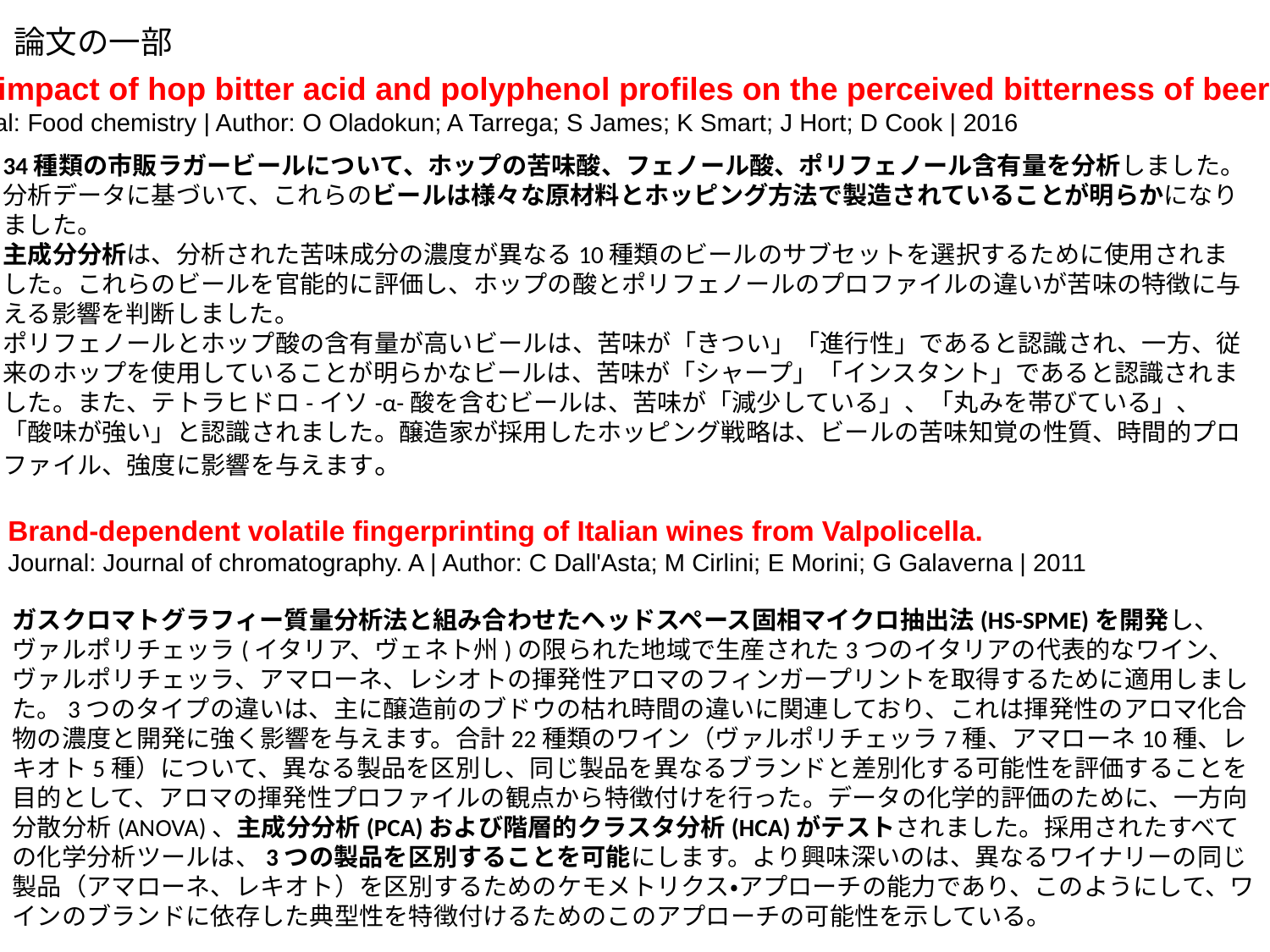

論文の一部
The impact of hop bitter acid and polyphenol profiles on the perceived bitterness of beere
Journal: Food chemistry | Author: O Oladokun; A Tarrega; S James; K Smart; J Hort; D Cook | 2016
34種類の市販ラガービールについて、ホップの苦味酸、フェノール酸、ポリフェノール含有量を分析しました。分析データに基づいて、これらのビールは様々な原材料とホッピング方法で製造されていることが明らかになりました。
主成分分析は、分析された苦味成分の濃度が異なる10種類のビールのサブセットを選択するために使用されました。これらのビールを官能的に評価し、ホップの酸とポリフェノールのプロファイルの違いが苦味の特徴に与える影響を判断しました。
ポリフェノールとホップ酸の含有量が高いビールは、苦味が「きつい」「進行性」であると認識され、一方、従来のホップを使用していることが明らかなビールは、苦味が「シャープ」「インスタント」であると認識されました。また、テトラヒドロ-イソ-α-酸を含むビールは、苦味が「減少している」、「丸みを帯びている」、「酸味が強い」と認識されました。醸造家が採用したホッピング戦略は、ビールの苦味知覚の性質、時間的プロファイル、強度に影響を与えます。
Brand-dependent volatile fingerprinting of Italian wines from Valpolicella.
Journal: Journal of chromatography. A | Author: C Dall'Asta; M Cirlini; E Morini; G Galaverna | 2011
ガスクロマトグラフィー質量分析法と組み合わせたヘッドスペース固相マイクロ抽出法(HS-SPME)を開発し、ヴァルポリチェッラ(イタリア、ヴェネト州)の限られた地域で生産された3つのイタリアの代表的なワイン、ヴァルポリチェッラ、アマローネ、レシオトの揮発性アロマのフィンガープリントを取得するために適用しました。3つのタイプの違いは、主に醸造前のブドウの枯れ時間の違いに関連しており、これは揮発性のアロマ化合物の濃度と開発に強く影響を与えます。合計22種類のワイン（ヴァルポリチェッラ7種、アマローネ10種、レキオト5種）について、異なる製品を区別し、同じ製品を異なるブランドと差別化する可能性を評価することを目的として、アロマの揮発性プロファイルの観点から特徴付けを行った。データの化学的評価のために、一方向分散分析(ANOVA)、主成分分析(PCA)および階層的クラスタ分析(HCA)がテストされました。採用されたすべての化学分析ツールは、3つの製品を区別することを可能にします。より興味深いのは、異なるワイナリーの同じ製品（アマローネ、レキオト）を区別するためのケモメトリクス・アプローチの能力であり、このようにして、ワインのブランドに依存した典型性を特徴付けるためのこのアプローチの可能性を示している。